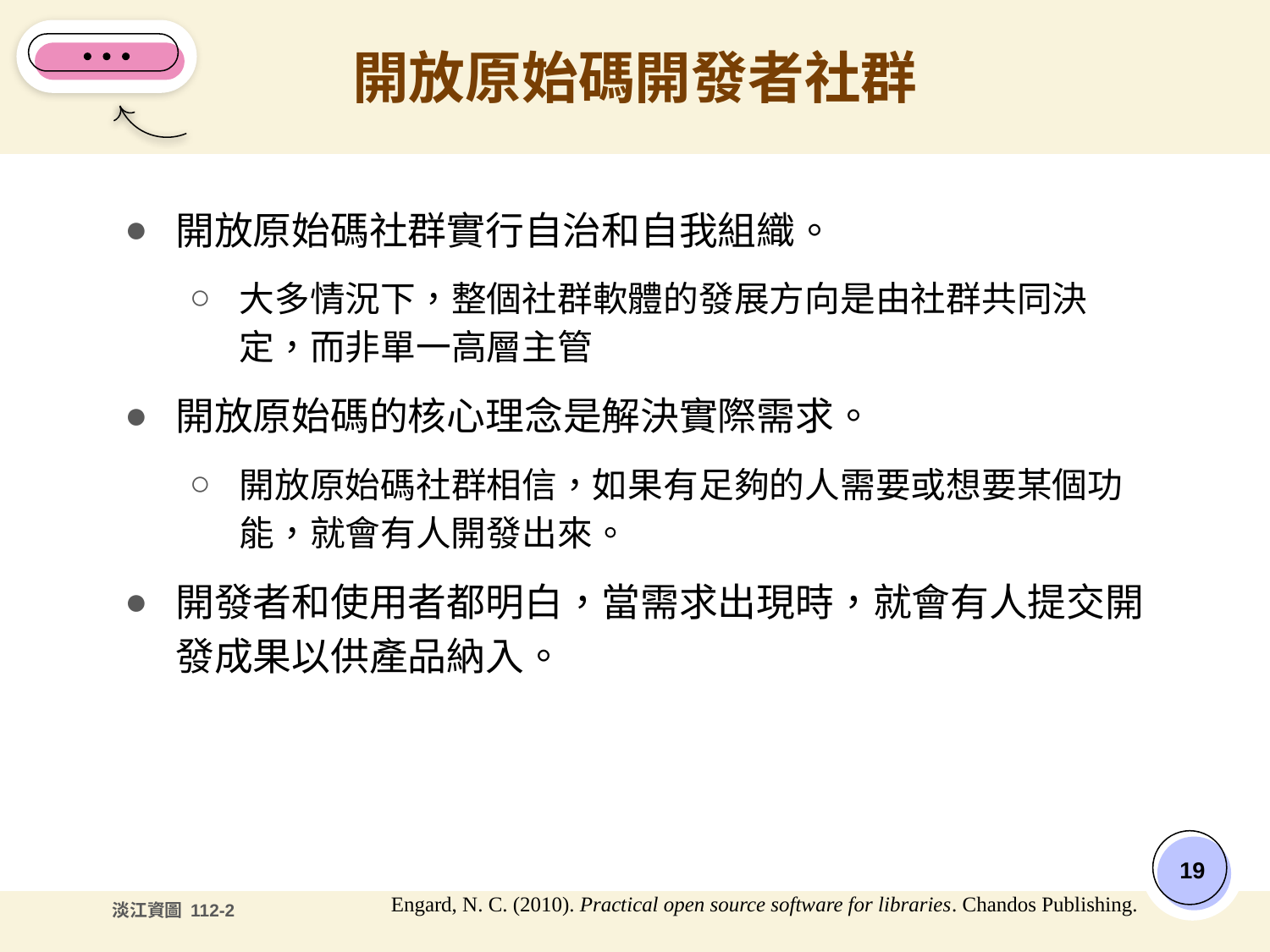

# 開放原始碼開發者社群
開放原始碼社群實行自治和自我組織。
大多情況下，整個社群軟體的發展方向是由社群共同決定，而非單一高層主管
開放原始碼的核心理念是解決實際需求。
開放原始碼社群相信，如果有足夠的人需要或想要某個功能，就會有人開發出來。
開發者和使用者都明白，當需求出現時，就會有人提交開發成果以供產品納入。
19
Engard, N. C. (2010). Practical open source software for libraries. Chandos Publishing.